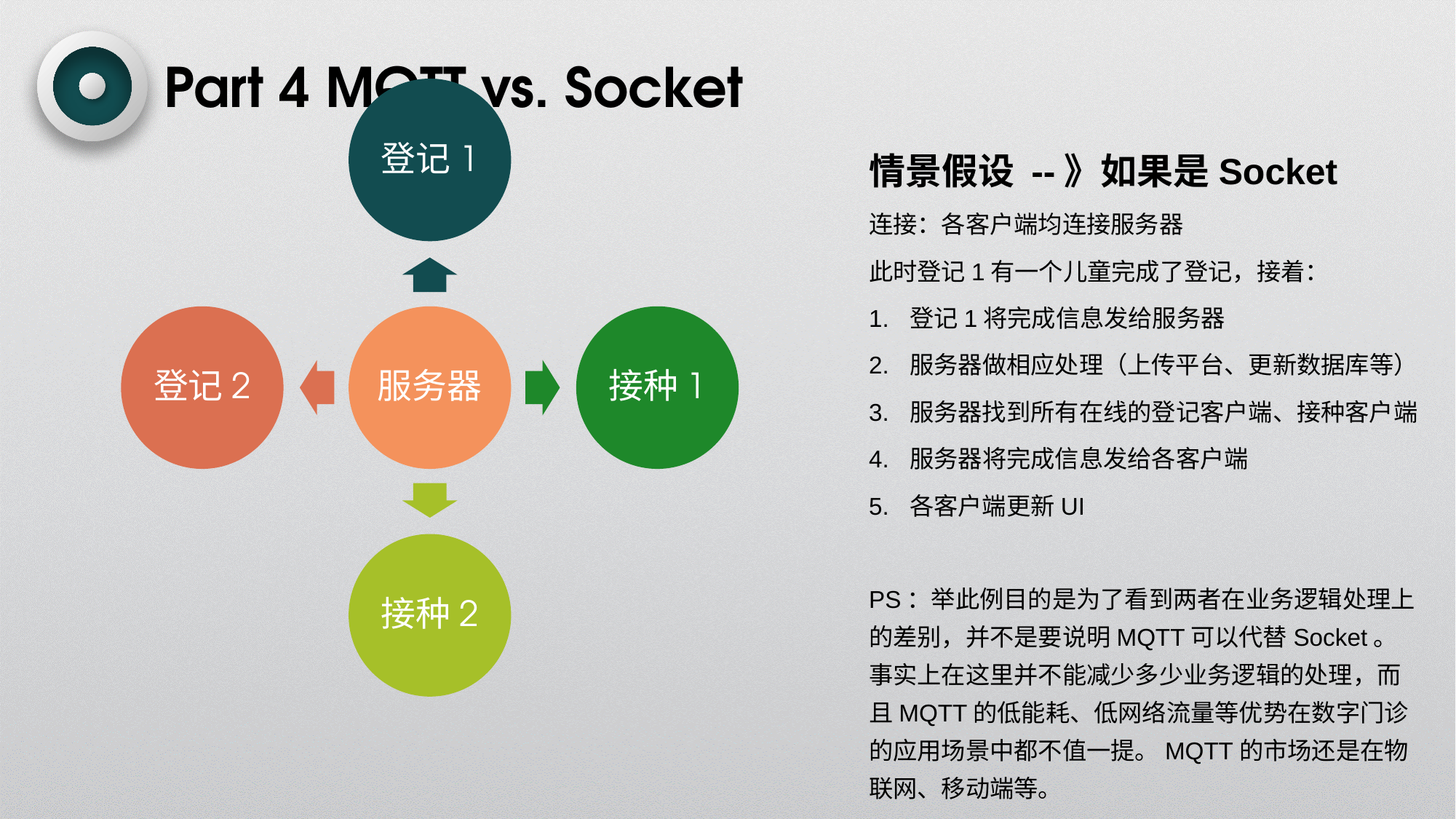

Part 4 MQTT vs. Socket
服务器

登记1

接种1

接种2

登记2
情景假设 --》如果是Socket
连接：各客户端均连接服务器
此时登记1有一个儿童完成了登记，接着：
登记1将完成信息发给服务器
服务器做相应处理（上传平台、更新数据库等）
服务器找到所有在线的登记客户端、接种客户端
服务器将完成信息发给各客户端
各客户端更新UI

PS：举此例目的是为了看到两者在业务逻辑处理上的差别，并不是要说明MQTT可以代替Socket。事实上在这里并不能减少多少业务逻辑的处理，而且MQTT的低能耗、低网络流量等优势在数字门诊的应用场景中都不值一提。MQTT的市场还是在物联网、移动端等。